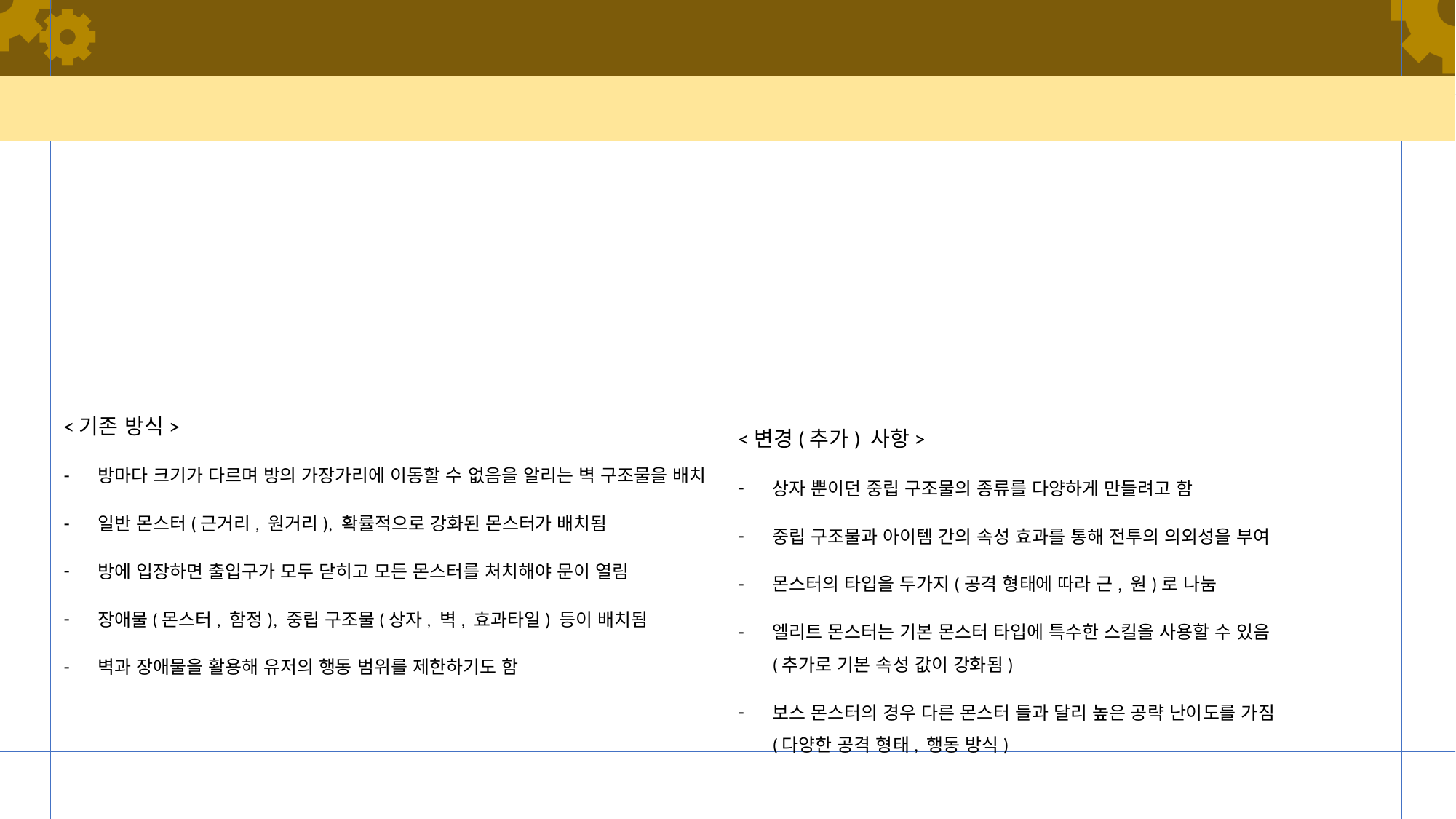

#

<기존 방식>
방마다 크기가 다르며 방의 가장가리에 이동할 수 없음을 알리는 벽 구조물을 배치
일반 몬스터(근거리, 원거리), 확률적으로 강화된 몬스터가 배치됨
방에 입장하면 출입구가 모두 닫히고 모든 몬스터를 처치해야 문이 열림
장애물(몬스터, 함정), 중립 구조물(상자, 벽, 효과타일) 등이 배치됨
벽과 장애물을 활용해 유저의 행동 범위를 제한하기도 함
<변경(추가) 사항>
상자 뿐이던 중립 구조물의 종류를 다양하게 만들려고 함
중립 구조물과 아이템 간의 속성 효과를 통해 전투의 의외성을 부여
몬스터의 타입을 두가지(공격 형태에 따라 근, 원)로 나눔
엘리트 몬스터는 기본 몬스터 타입에 특수한 스킬을 사용할 수 있음
(추가로 기본 속성 값이 강화됨)
보스 몬스터의 경우 다른 몬스터 들과 달리 높은 공략 난이도를 가짐
(다양한 공격 형태, 행동 방식)